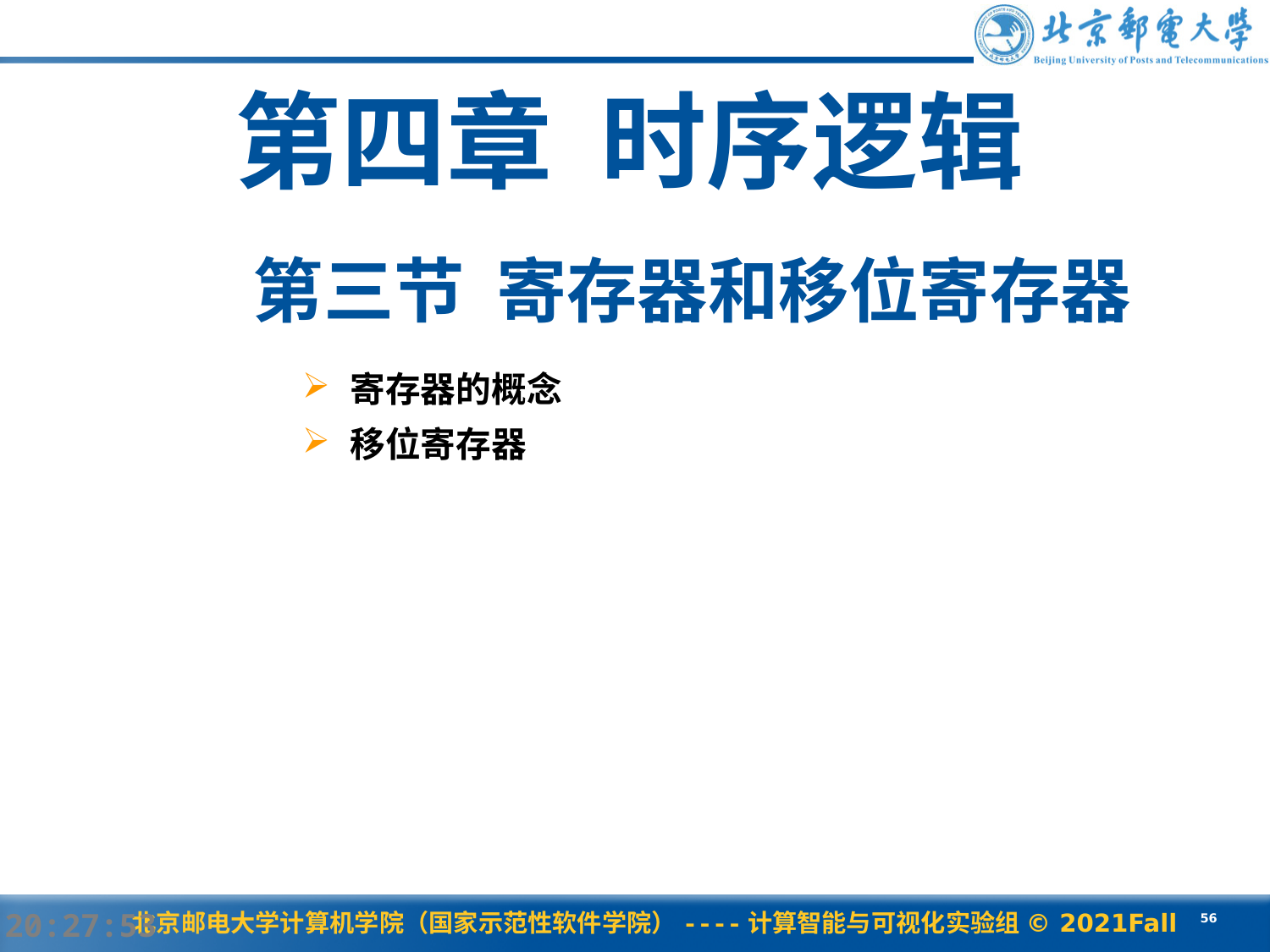

第四章  时序逻辑
# 第三节  寄存器和移位寄存器
寄存器的概念
移位寄存器